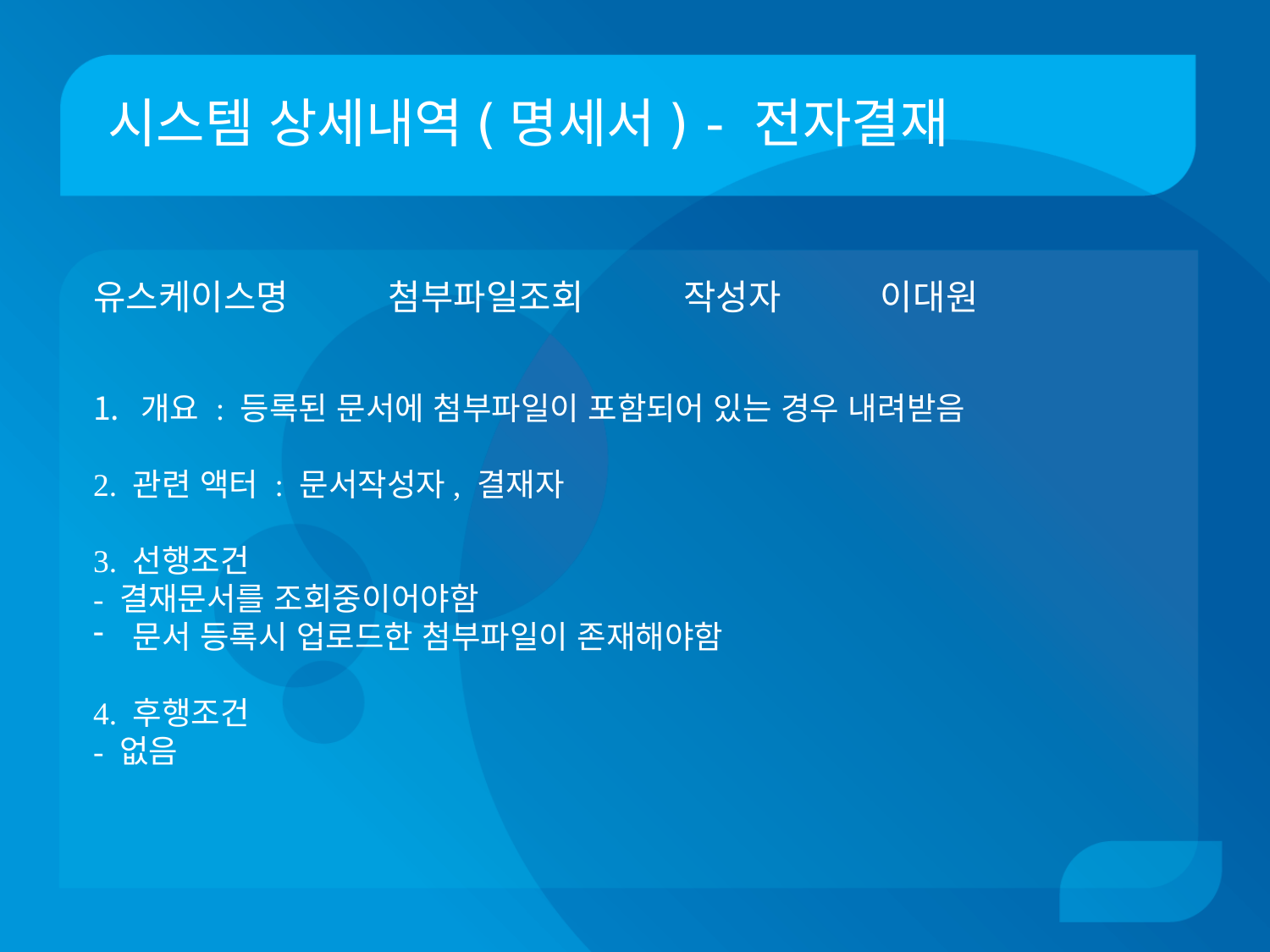

# 시스템 상세내역(명세서) - 전자결재
유스케이스명          첨부파일조회          작성자          이대원
개요 : 등록된 문서에 첨부파일이 포함되어 있는 경우 내려받음

2. 관련 액터 : 문서작성자, 결재자

3. 선행조건
- 결재문서를 조회중이어야함
문서 등록시 업로드한 첨부파일이 존재해야함

4. 후행조건
- 없음